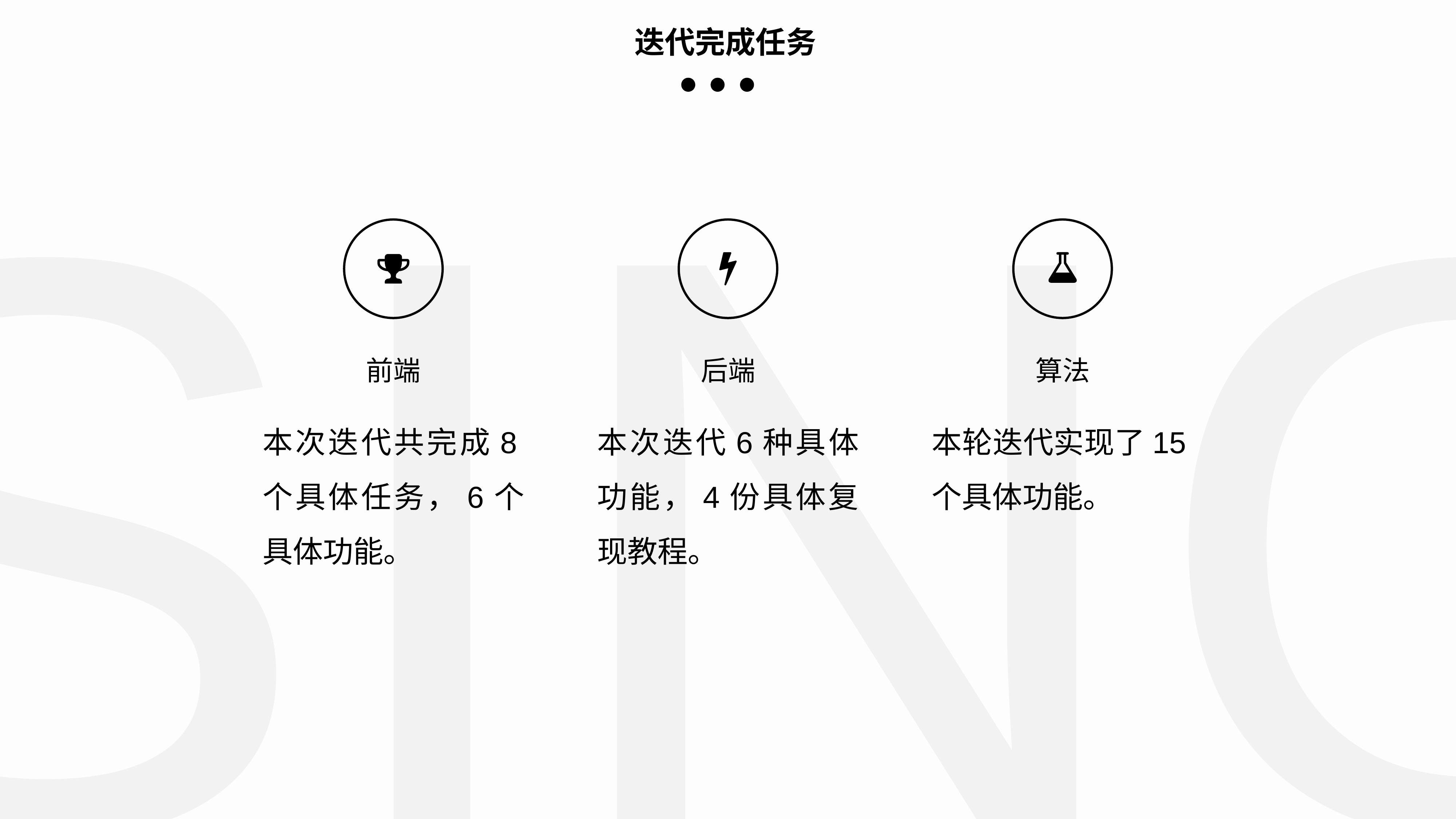

SING
迭代完成任务

前端
后端
算法
本次迭代共完成8个具体任务，6个具体功能。
本次迭代6种具体功能，4份具体复现教程。
本轮迭代实现了15个具体功能。